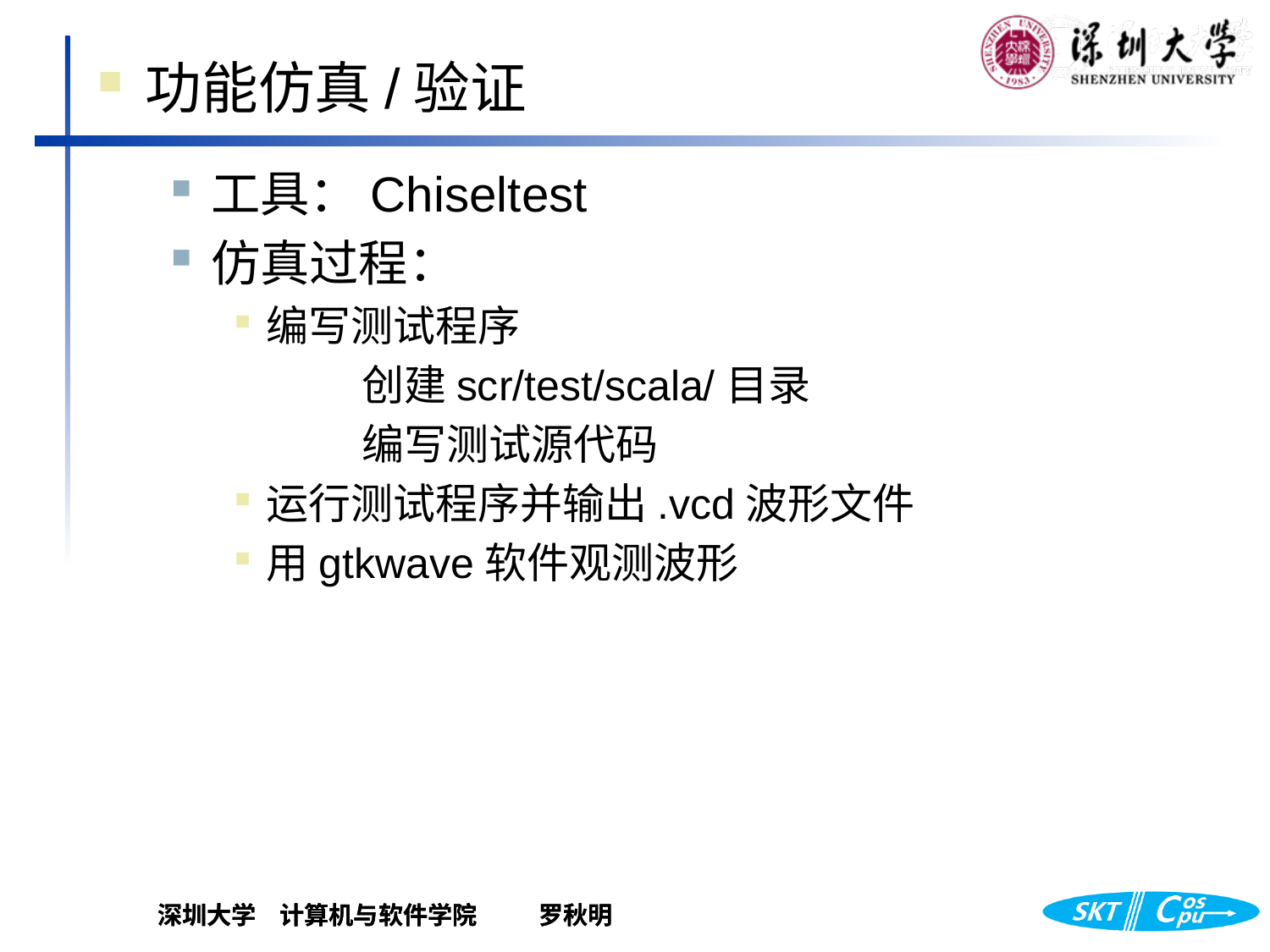

功能仿真/验证
工具：Chiseltest
仿真过程：
编写测试程序
	创建scr/test/scala/目录
	编写测试源代码
运行测试程序并输出.vcd波形文件
用gtkwave软件观测波形